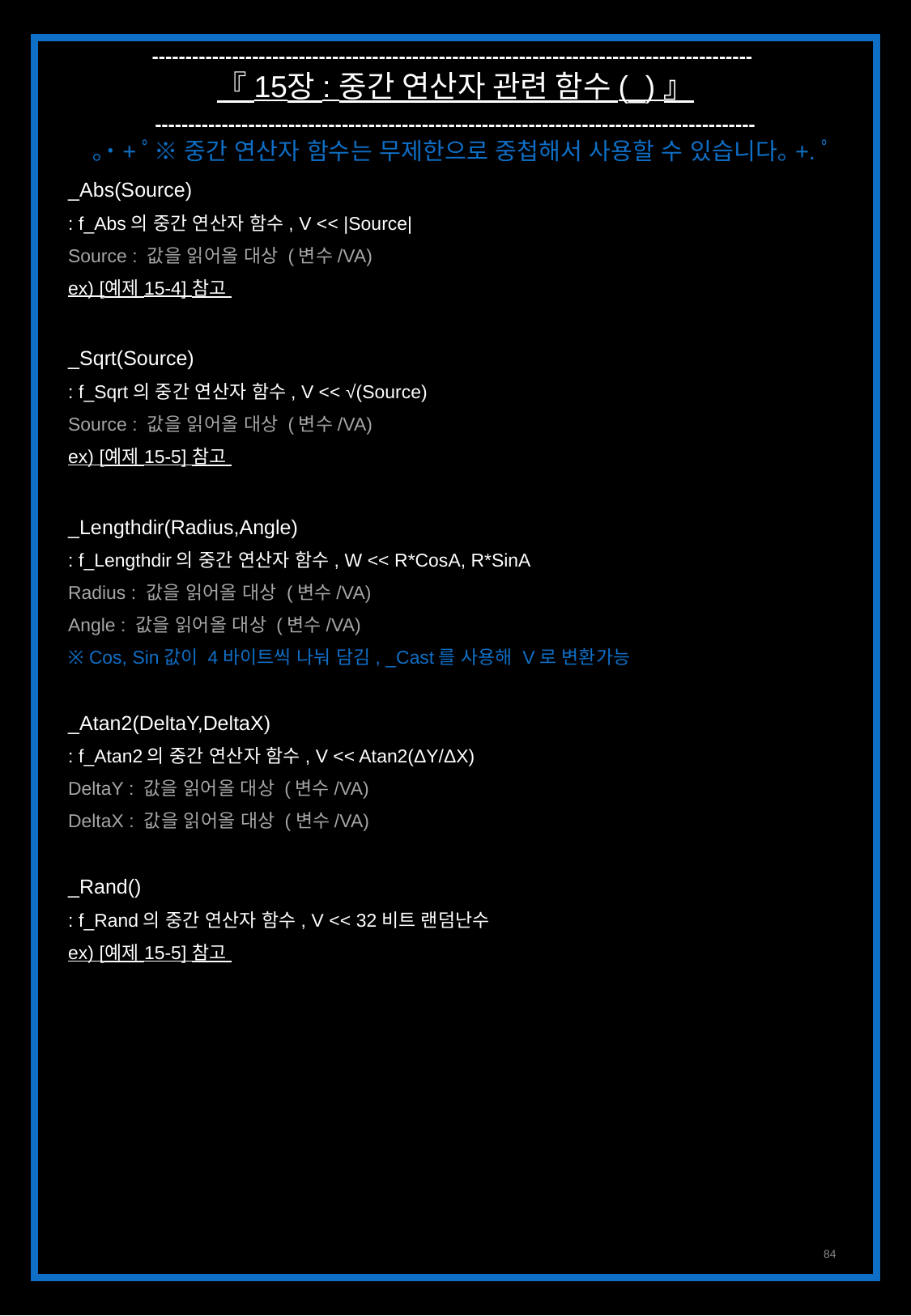

------------------------------------------------------------------------------------------
『 15장 : 중간 연산자 관련 함수 (_) 』
------------------------------------------------------------------------------------------

｡˙+ﾟ※ 중간 연산자 함수는 무제한으로 중첩해서 사용할 수 있습니다｡+.ﾟ
_Abs(Source)
: f_Abs의 중간 연산자 함수, V << |Source|
Source : 값을 읽어올 대상 (변수/VA)
ex) [예제 15-4] 참고

_Sqrt(Source)
: f_Sqrt의 중간 연산자 함수, V << √(Source)
Source : 값을 읽어올 대상 (변수/VA)
ex) [예제 15-5] 참고

_Lengthdir(Radius,Angle)
: f_Lengthdir의 중간 연산자 함수, W << R*CosA, R*SinA
Radius : 값을 읽어올 대상 (변수/VA)
Angle : 값을 읽어올 대상 (변수/VA)
※ Cos, Sin값이 4바이트씩 나눠 담김, _Cast를 사용해 V로 변환가능

_Atan2(DeltaY,DeltaX)
: f_Atan2의 중간 연산자 함수, V << Atan2(ΔY/ΔX)
DeltaY : 값을 읽어올 대상 (변수/VA)
DeltaX : 값을 읽어올 대상 (변수/VA)

_Rand()
: f_Rand의 중간 연산자 함수, V << 32비트 랜덤난수
ex) [예제 15-5] 참고
84